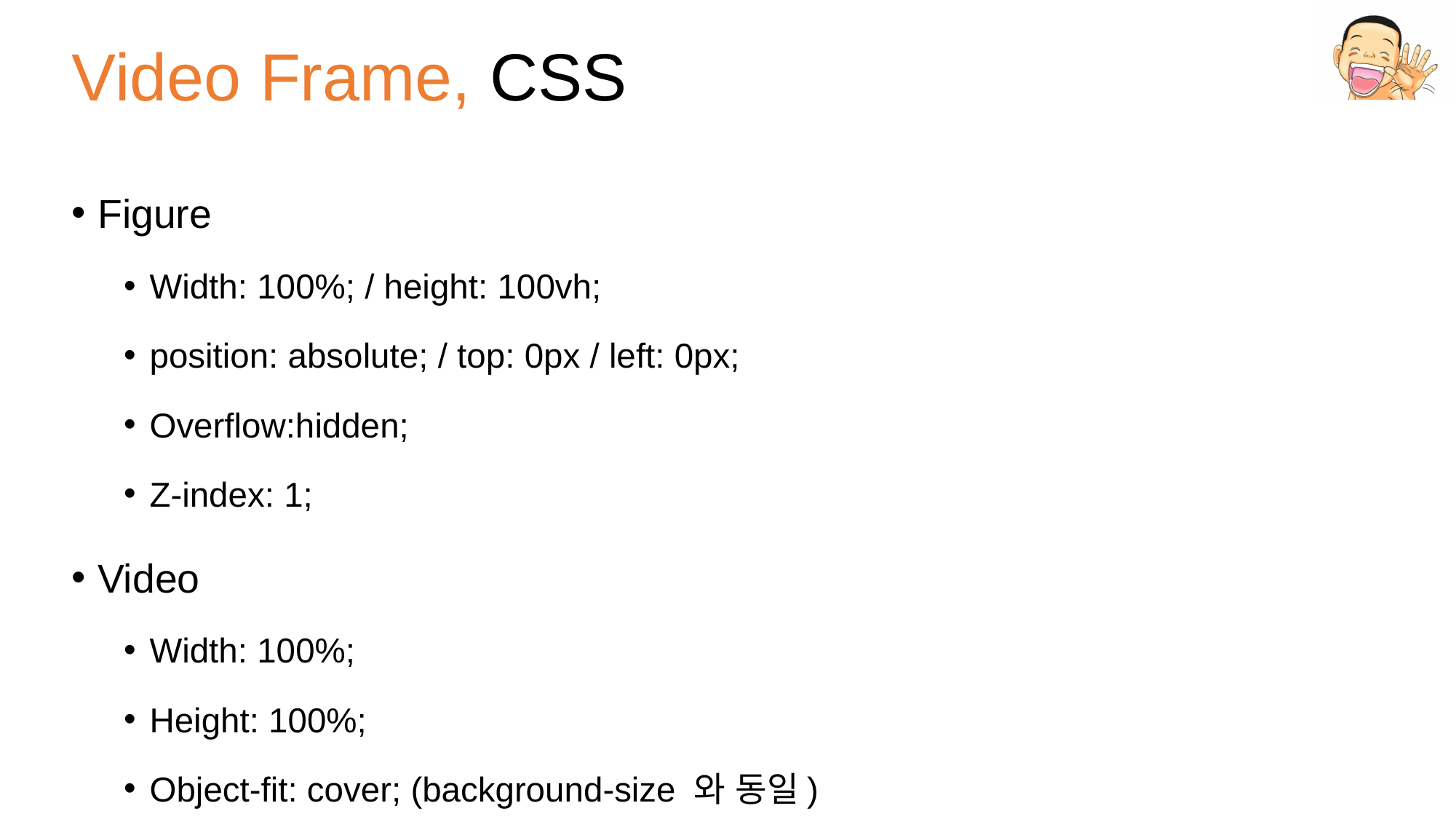

# Video Frame, CSS
Figure
Width: 100%; / height: 100vh;
position: absolute; / top: 0px / left: 0px;
Overflow:hidden;
Z-index: 1;
Video
Width: 100%;
Height: 100%;
Object-fit: cover; (background-size 와 동일)